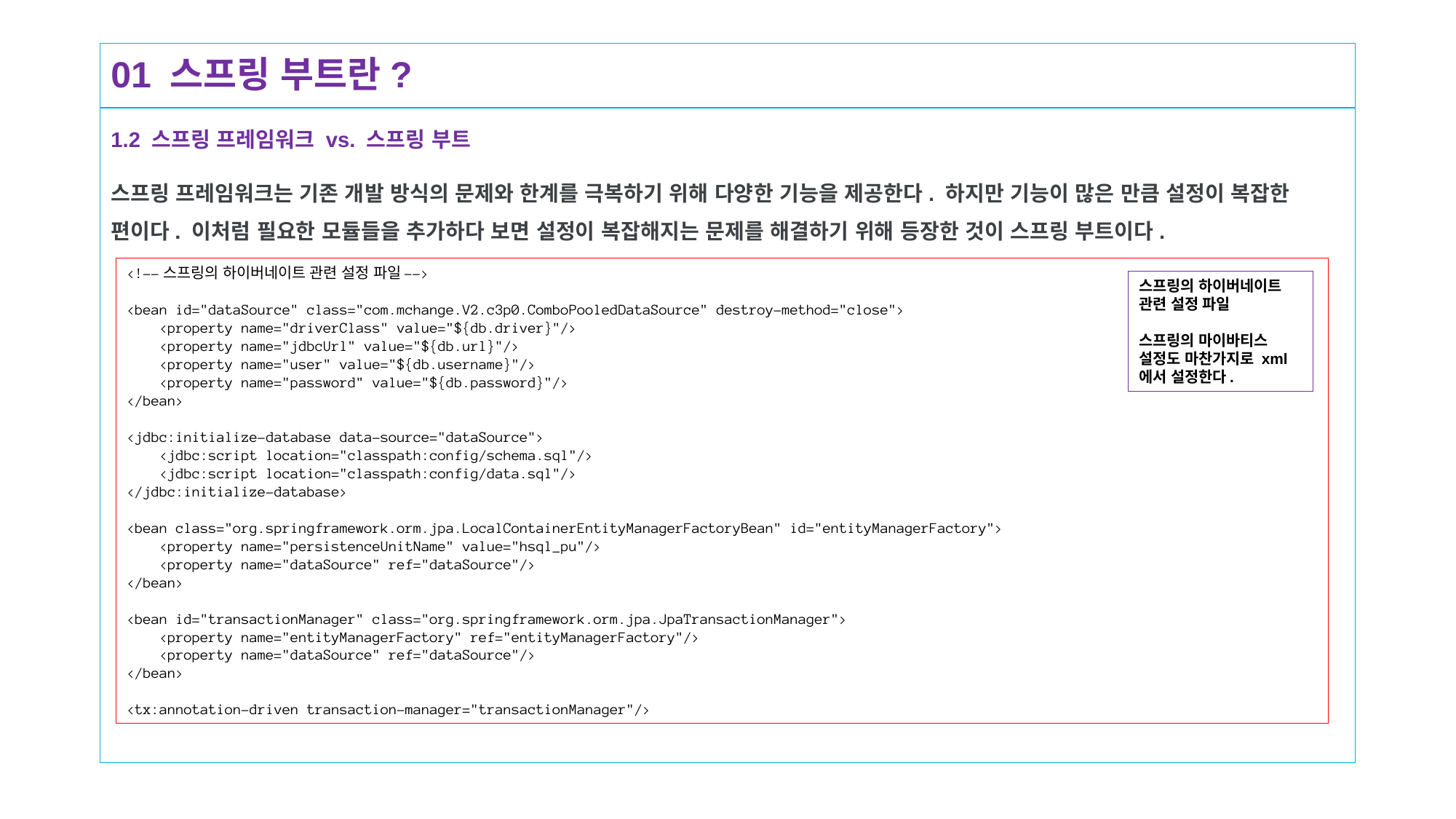

# 01 스프링 부트란?
1.2 스프링 프레임워크 vs. 스프링 부트
스프링 프레임워크는 기존 개발 방식의 문제와 한계를 극복하기 위해 다양한 기능을 제공한다. 하지만 기능이 많은 만큼 설정이 복잡한 편이다. 이처럼 필요한 모듈들을 추가하다 보면 설정이 복잡해지는 문제를 해결하기 위해 등장한 것이 스프링 부트이다.
<!--스프링의 하이버네이트 관련 설정 파일-->

<bean id="dataSource" class="com.mchange.V2.c3p0.ComboPooledDataSource" destroy-method="close">
    <property name="driverClass" value="${db.driver}"/>
    <property name="jdbcUrl" value="${db.url}"/>
    <property name="user" value="${db.username}"/>
    <property name="password" value="${db.password}"/>
</bean>

<jdbc:initialize-database data-source="dataSource">
    <jdbc:script location="classpath:config/schema.sql"/>
    <jdbc:script location="classpath:config/data.sql"/>
</jdbc:initialize-database>

<bean class="org.springframework.orm.jpa.LocalContainerEntityManagerFactoryBean" id="entityManagerFactory">
    <property name="persistenceUnitName" value="hsql_pu"/>
    <property name="dataSource" ref="dataSource"/>
</bean>

<bean id="transactionManager" class="org.springframework.orm.jpa.JpaTransactionManager">
    <property name="entityManagerFactory" ref="entityManagerFactory"/>
    <property name="dataSource" ref="dataSource"/>
</bean>

<tx:annotation-driven transaction-manager="transactionManager"/>
스프링의 하이버네이트 관련 설정 파일

스프링의 마이바티스 설정도 마찬가지로 xml에서 설정한다.